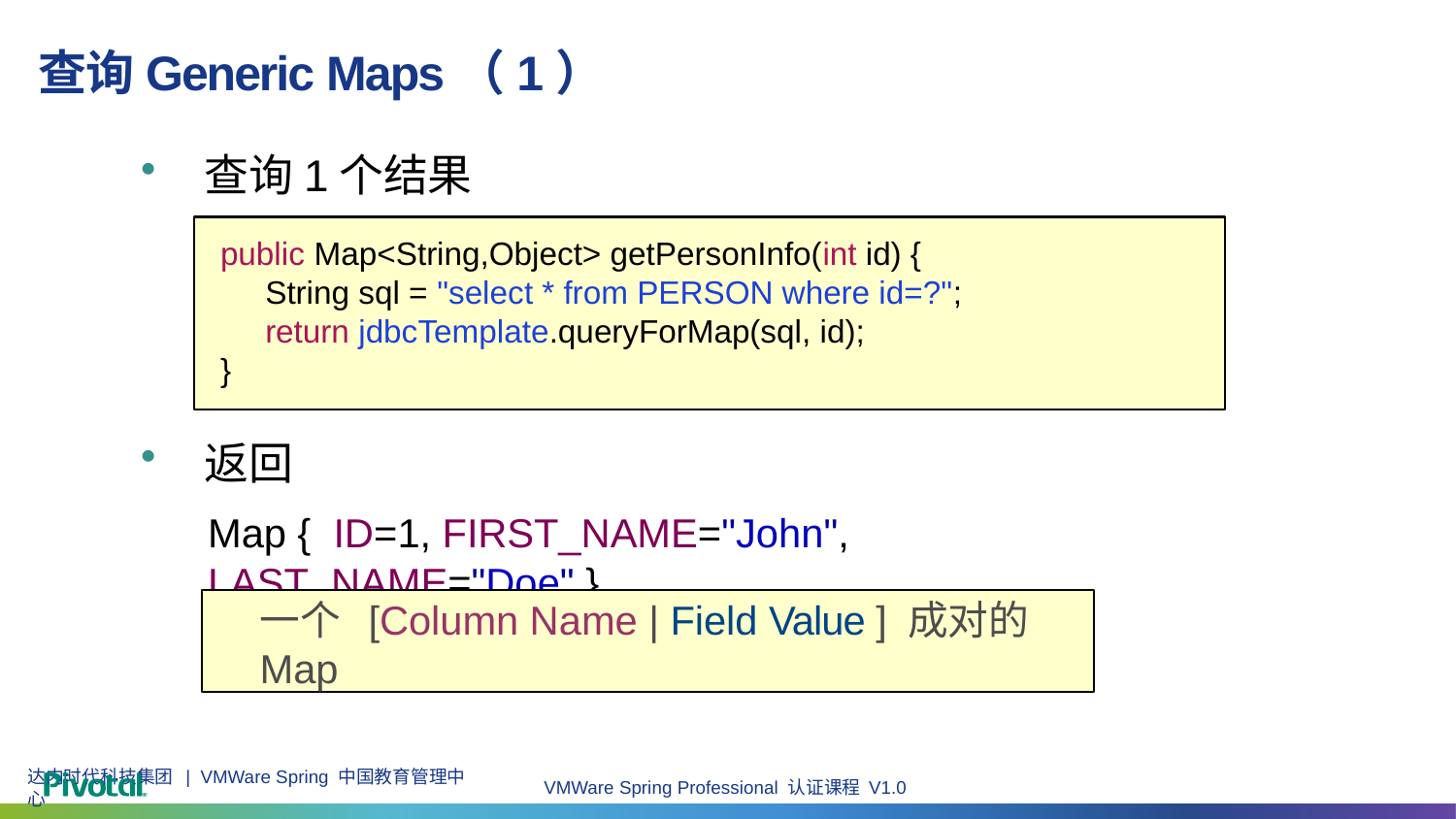

# 查询Generic Maps（1）
查询1个结果

public Map<String,Object> getPersonInfo(int id) {
     String sql = "select * from PERSON where id=?";
     return jdbcTemplate.queryForMap(sql, id);
}
返回
Map {  ID=1, FIRST_NAME="John", LAST_NAME="Doe" }
一个  [Column Name | Field Value ] 成对的Map
23